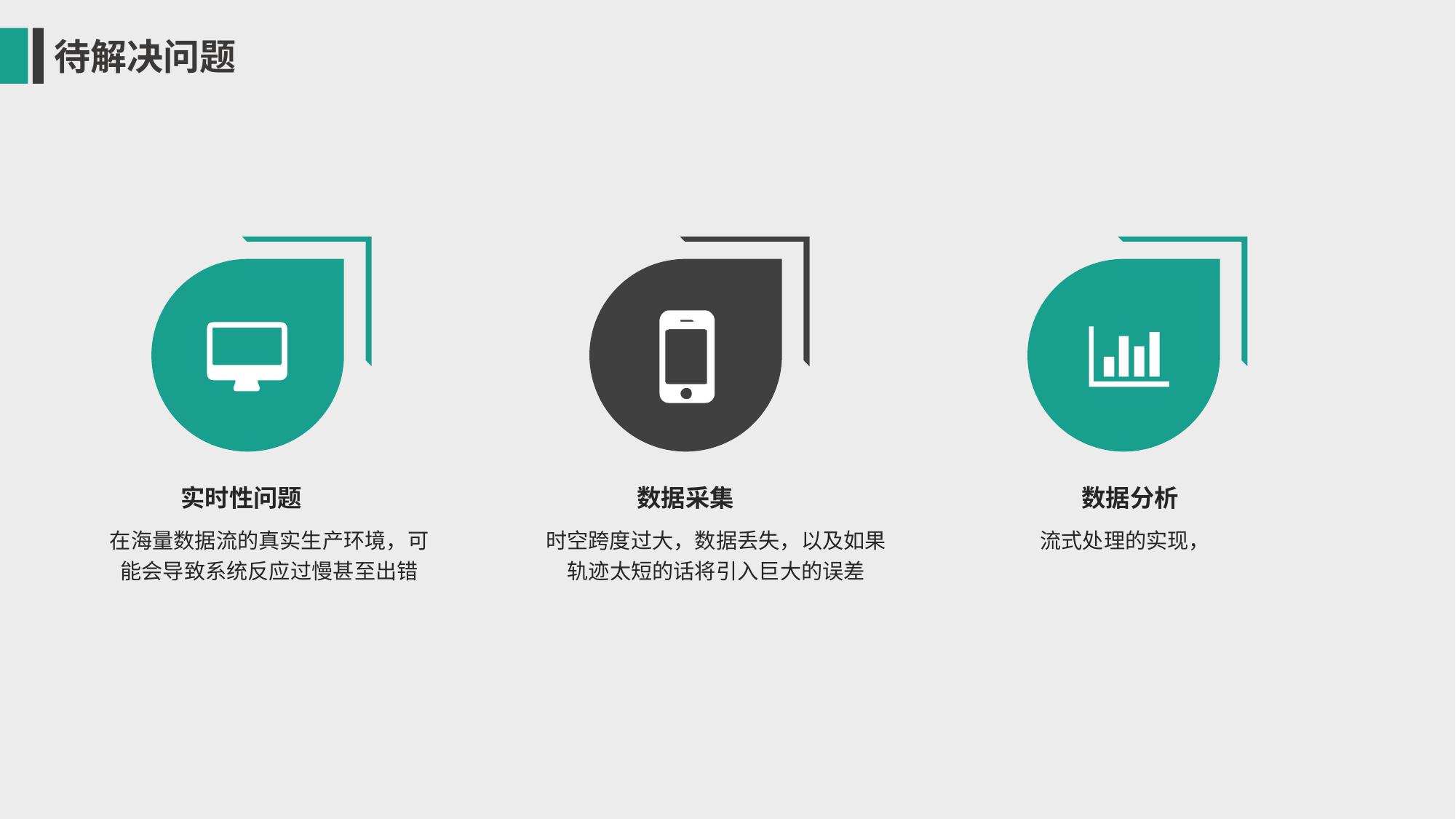

待解决问题

实时性问题
数据采集
数据分析
时空跨度过大，数据丢失，以及如果轨迹太短的话将引入巨大的误差
在海量数据流的真实生产环境，可能会导致系统反应过慢甚至出错
流式处理的实现，